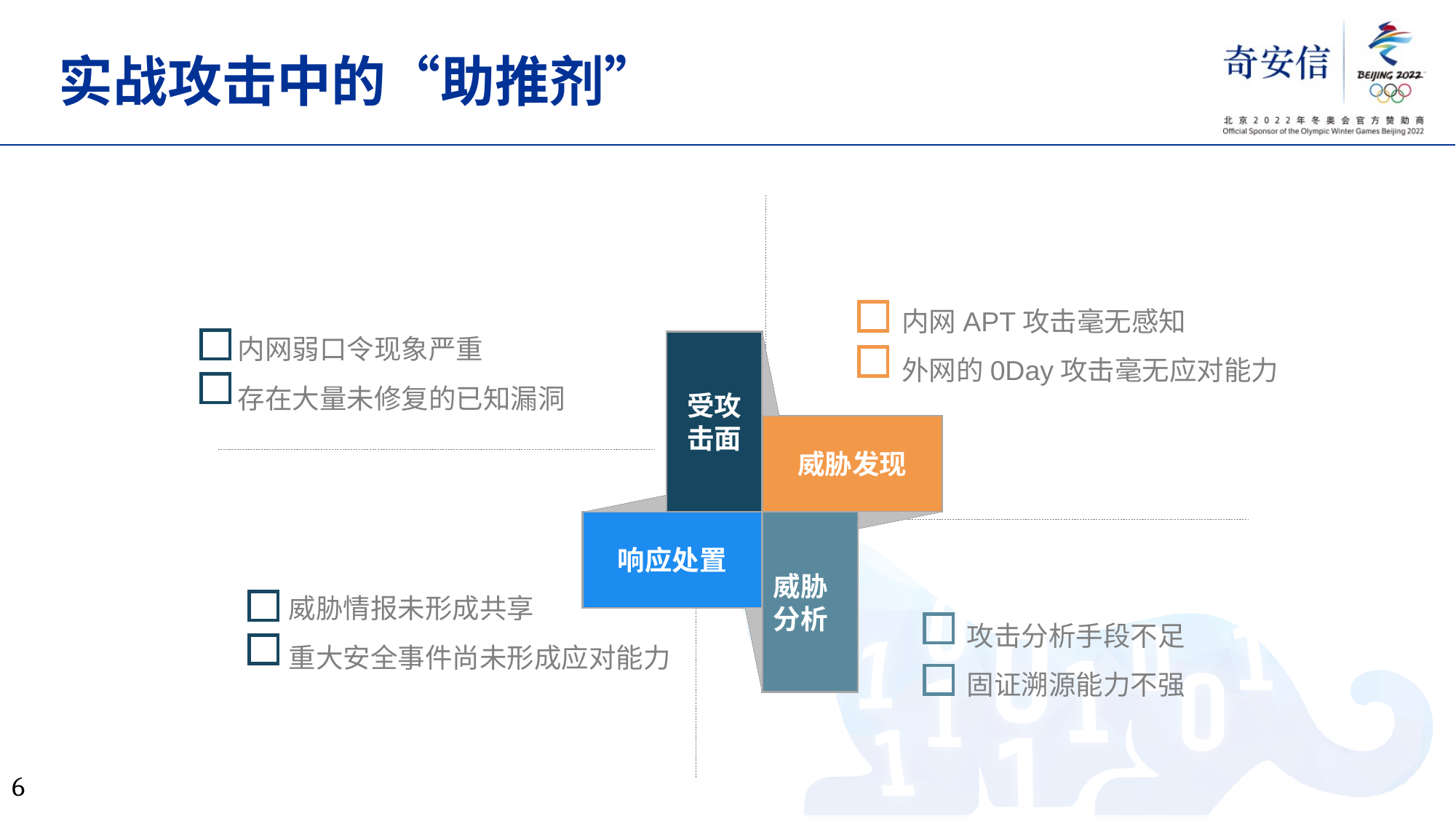

# 实战攻击中的“助推剂”
内网APT攻击毫无感知
外网的0Day攻击毫无应对能力

内网弱口令现象严重
存在大量未修复的已知漏洞

受攻击面

威胁发现

响应处置
威胁分析

威胁情报未形成共享
重大安全事件尚未形成应对能力

攻击分析手段不足
固证溯源能力不强

6